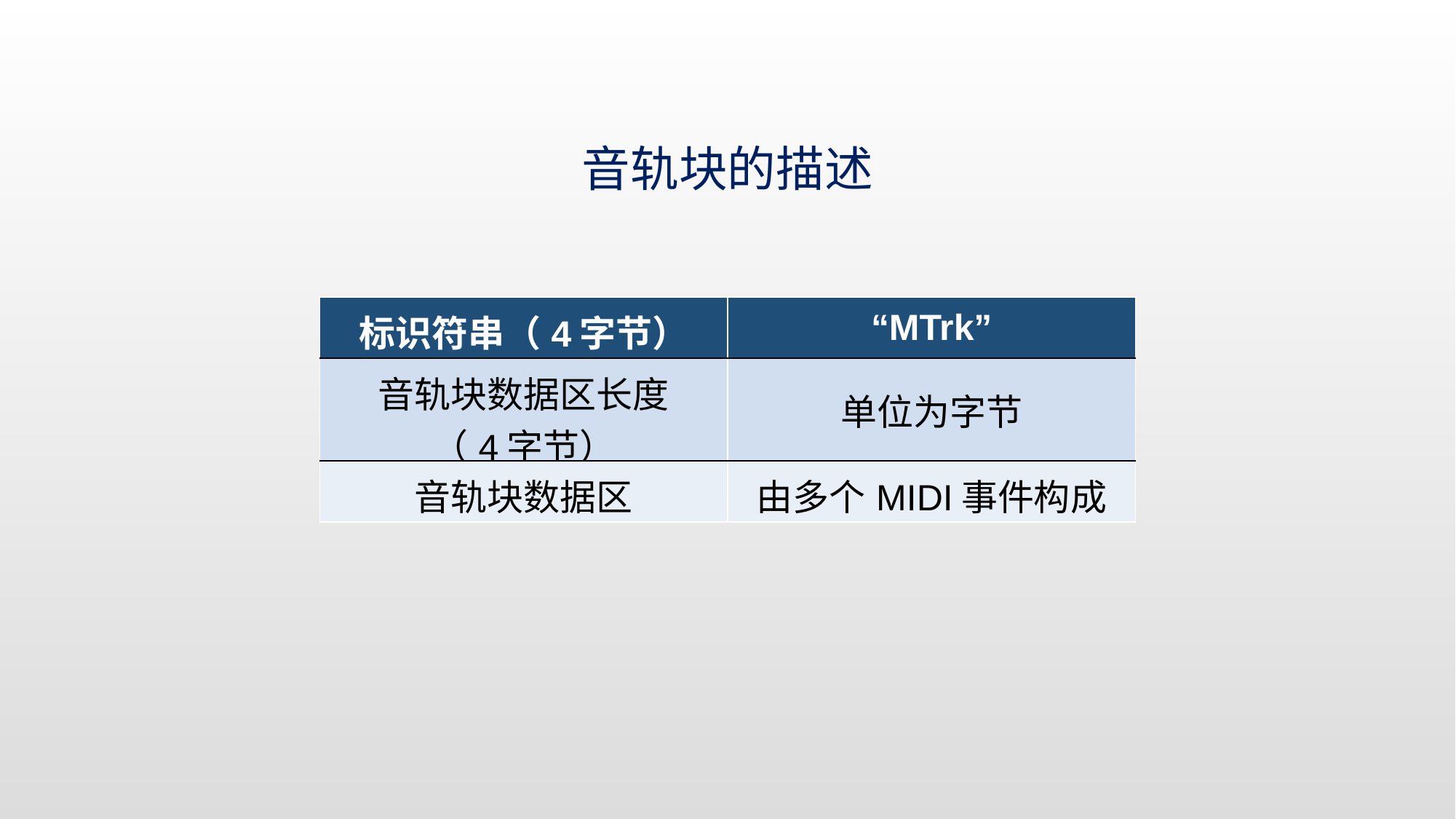

音轨块的描述
| 标识符串（4字节） | “MTrk” |
| --- | --- |
| 音轨块数据区长度 （4字节） | 单位为字节 |
| 音轨块数据区 | 由多个MIDI事件构成 |